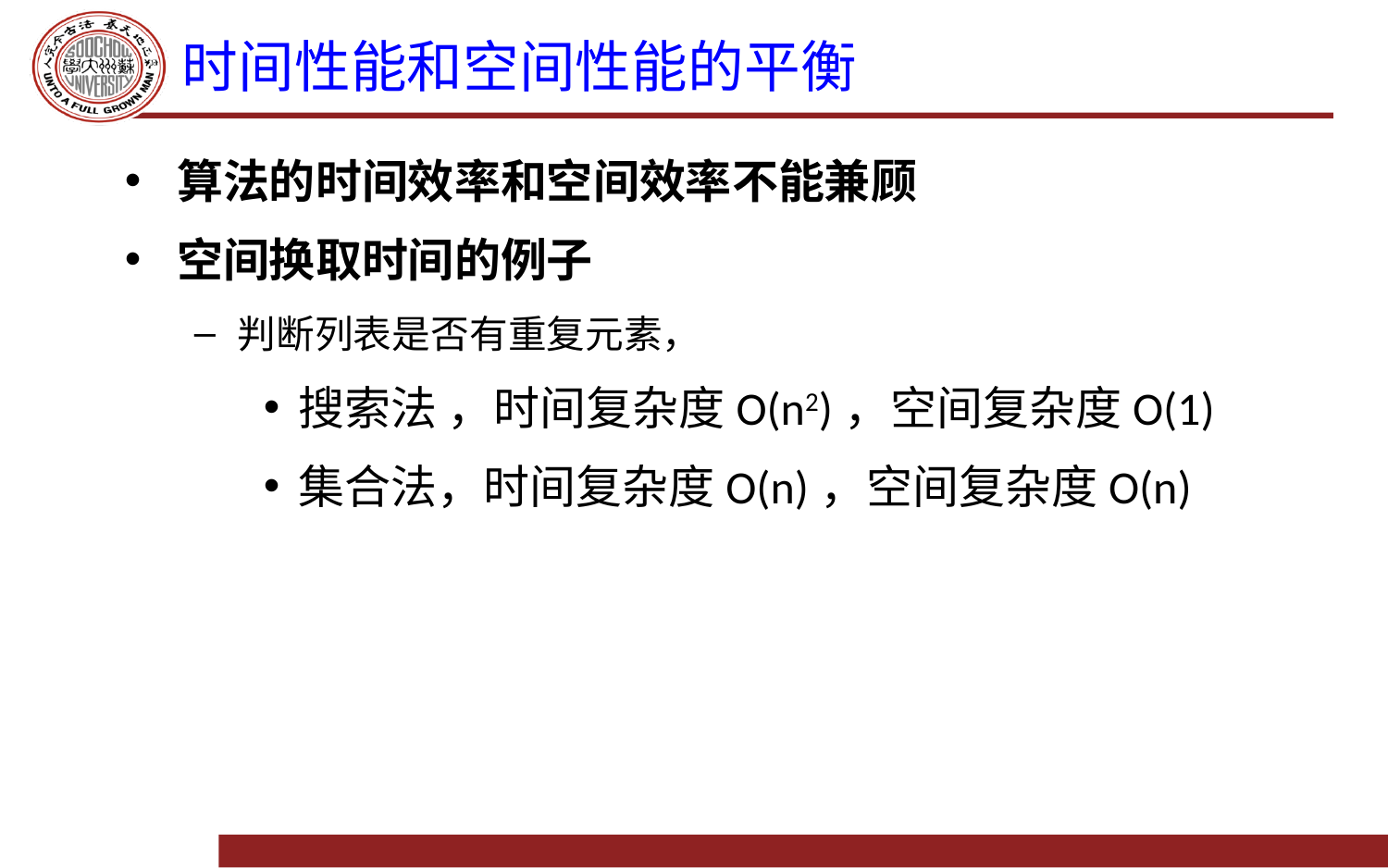

# 时间性能和空间性能的平衡
算法的时间效率和空间效率不能兼顾
空间换取时间的例子
判断列表是否有重复元素，
搜索法 ，时间复杂度O(n2)，空间复杂度O(1)
集合法，时间复杂度O(n)，空间复杂度O(n)